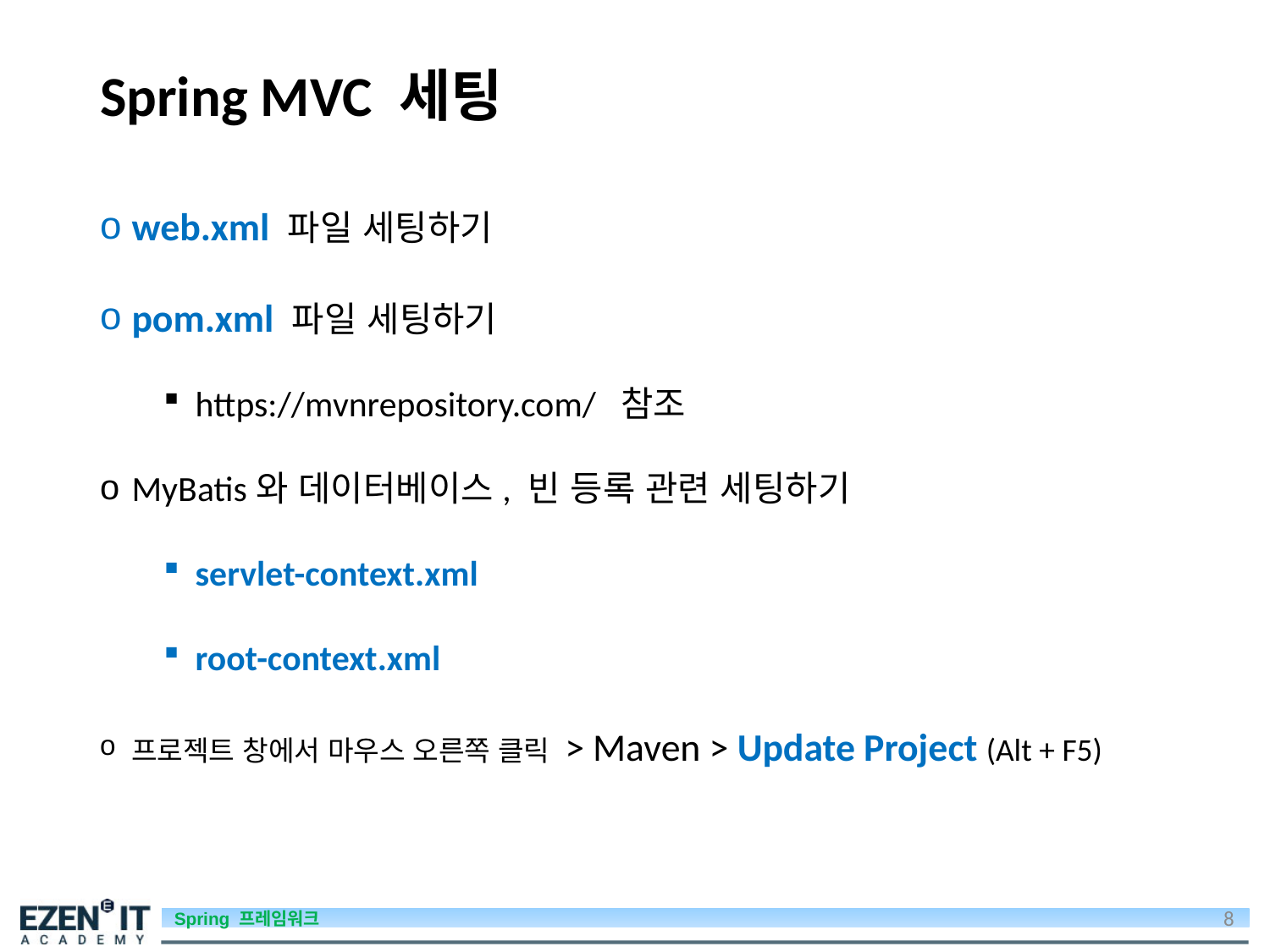

# Spring MVC 세팅
web.xml 파일 세팅하기
pom.xml 파일 세팅하기
https://mvnrepository.com/  참조
MyBatis와 데이터베이스, 빈 등록 관련 세팅하기
servlet-context.xml
root-context.xml
프로젝트 창에서 마우스 오른쪽 클릭 > Maven > Update Project (Alt + F5)

8